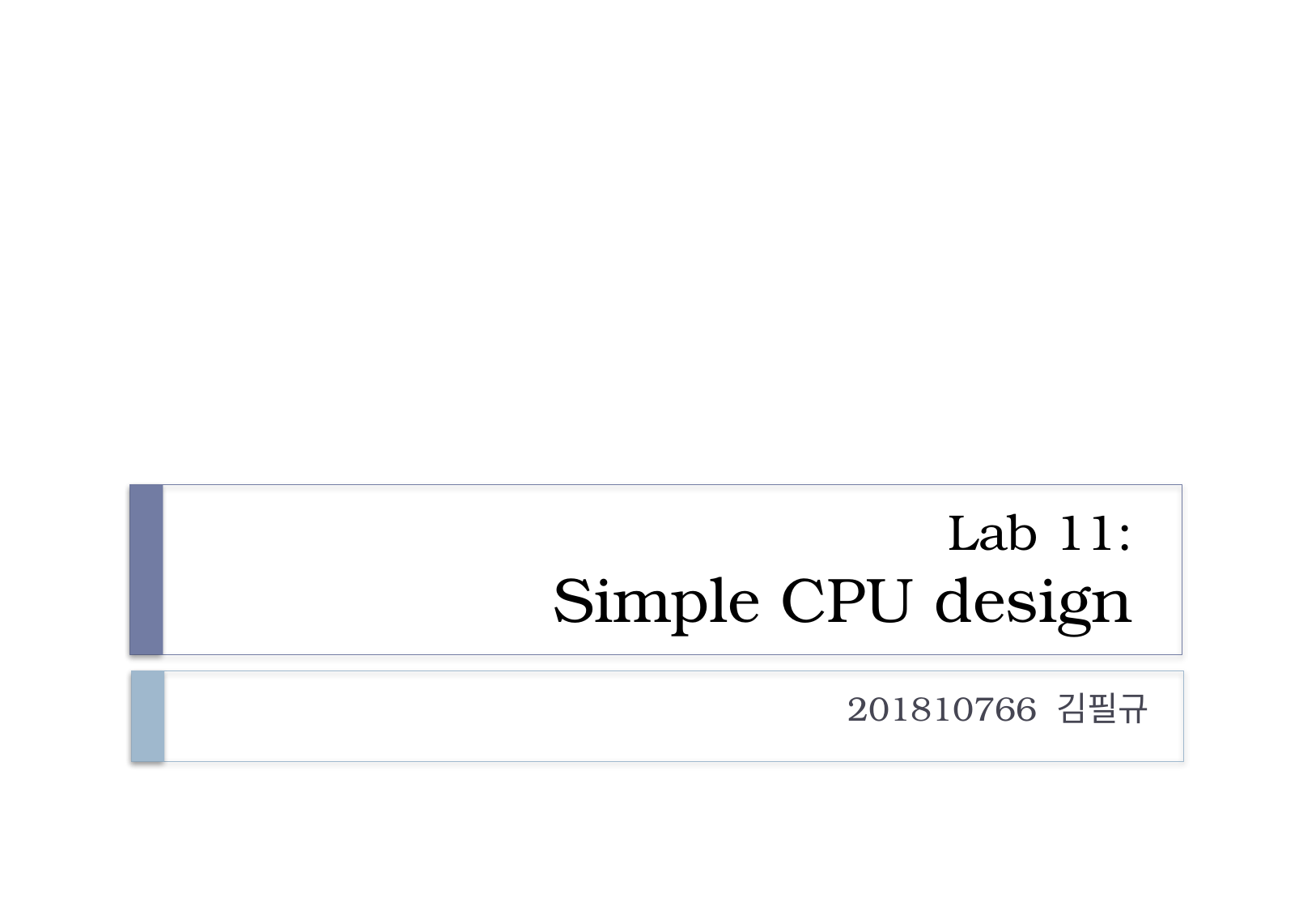

# Lab 11: Simple CPU design
201810766 김필규